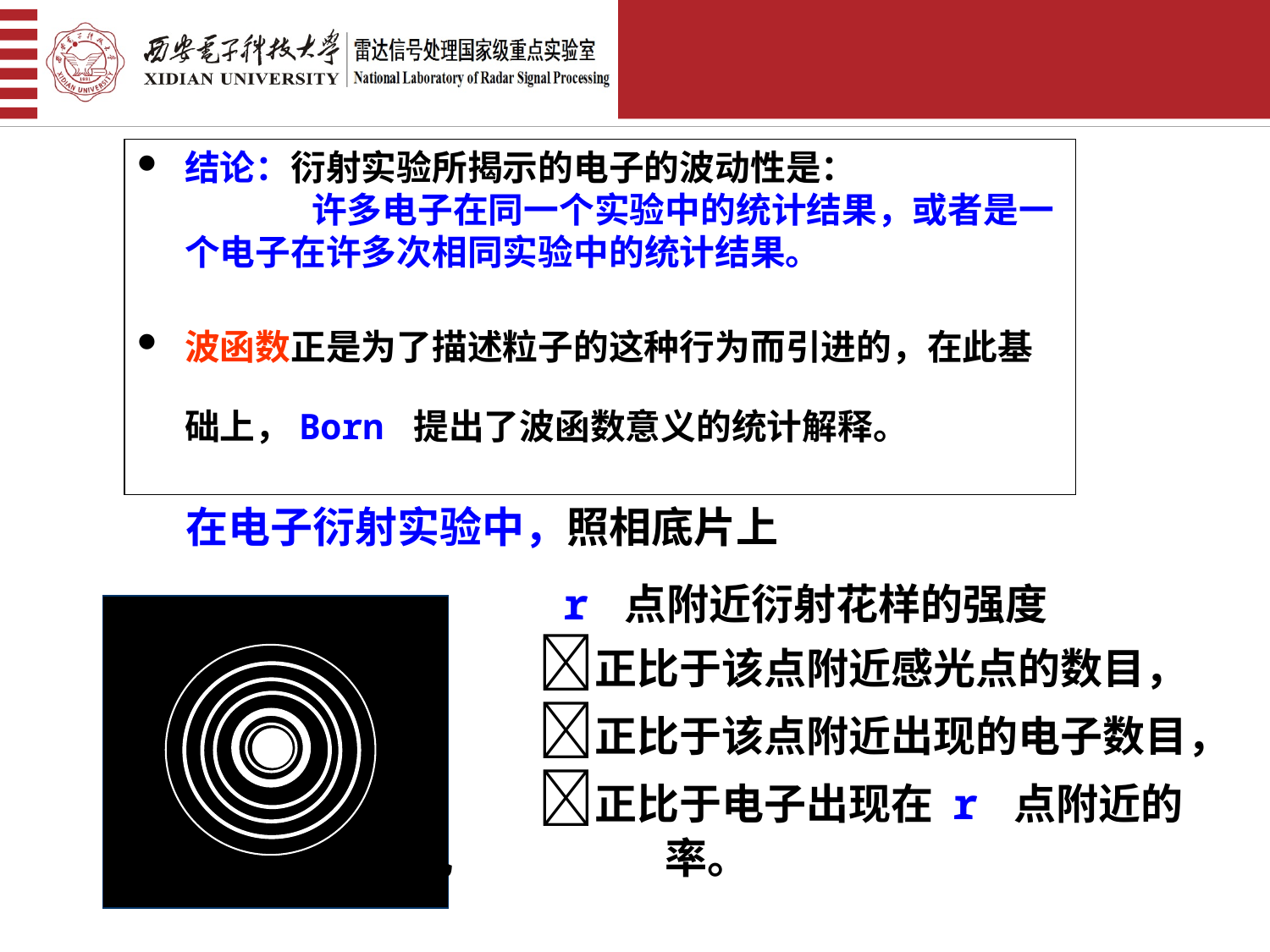

结论：衍射实验所揭示的电子的波动性是：              	许多电子在同一个实验中的统计结果，或者是一个电子在许多次相同实验中的统计结果。
波函数正是为了描述粒子的这种行为而引进的，在此基础上，Born 提出了波函数意义的统计解释。
在电子衍射实验中，照相底片上
      r 点附近衍射花样的强度                  	∼正比于该点附近感光点的数目，              	∼正比于该点附近出现的电子数目，            	∼正比于电子出现在 r 点附近的几		率。